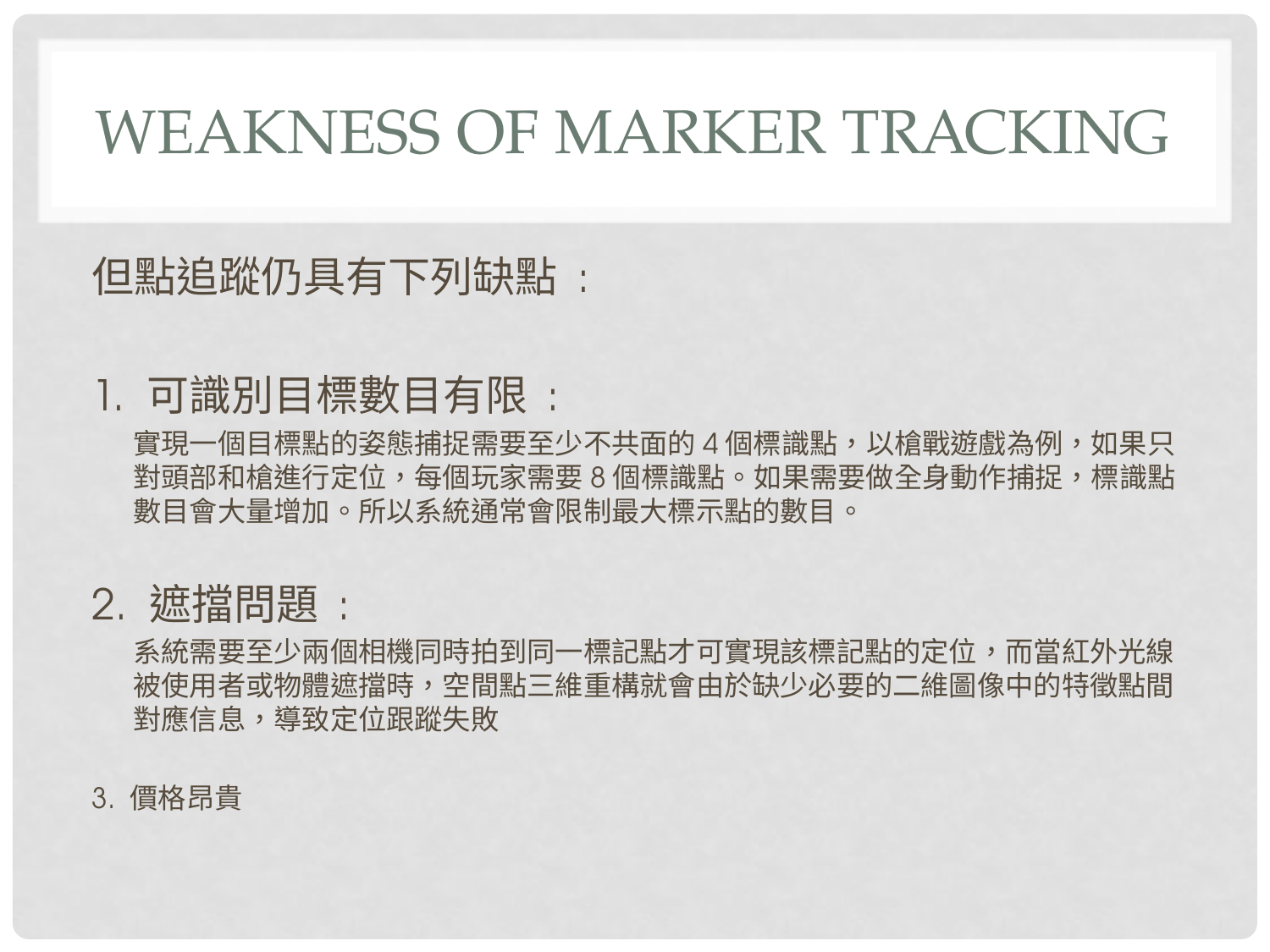

# WeakNEss of Marker Tracking
但點追蹤仍具有下列缺點 :

1. 可識別目標數目有限 :
實現一個目標點的姿態捕捉需要至少不共面的4個標識點，以槍戰遊戲為例，如果只對頭部和槍進行定位，每個玩家需要8個標識點。如果需要做全身動作捕捉，標識點數目會大量增加。所以系統通常會限制最大標示點的數目。
2. 遮擋問題 :
系統需要至少兩個相機同時拍到同一標記點才可實現該標記點的定位，而當紅外光線被使用者或物體遮擋時，空間點三維重構就會由於缺少必要的二維圖像中的特徵點間對應信息，導致定位跟蹤失敗

3. 價格昂貴